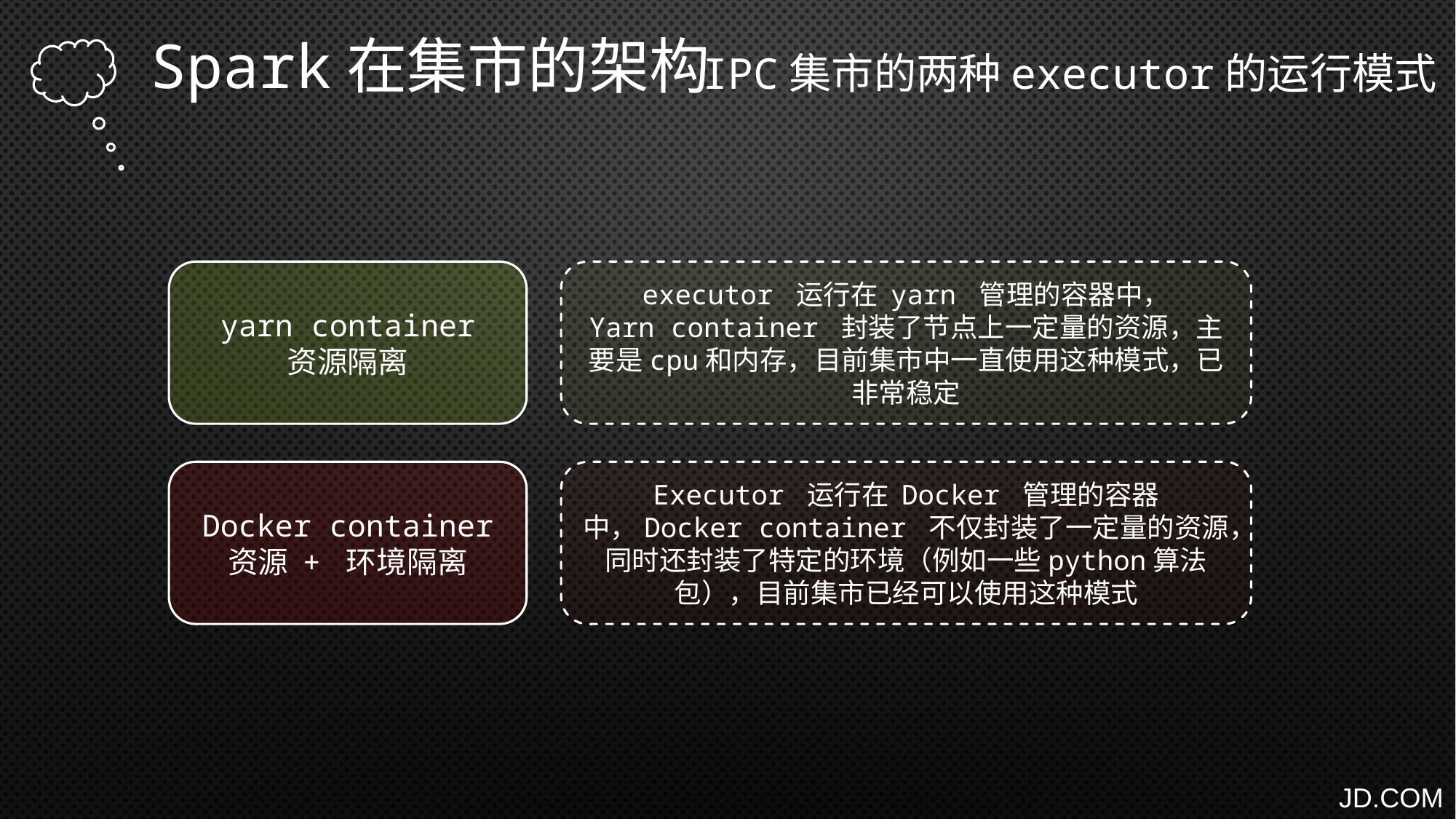

Spark在集市的架构

IPC集市的两种executor的运行模式
yarn container
资源隔离
executor 运行在 yarn 管理的容器中，
Yarn container 封装了节点上一定量的资源，主要是cpu和内存，目前集市中一直使用这种模式，已非常稳定
Docker container
资源 + 环境隔离
Executor 运行在 Docker 管理的容器中，Docker container 不仅封装了一定量的资源，同时还封装了特定的环境（例如一些python算法包），目前集市已经可以使用这种模式
JD.COM